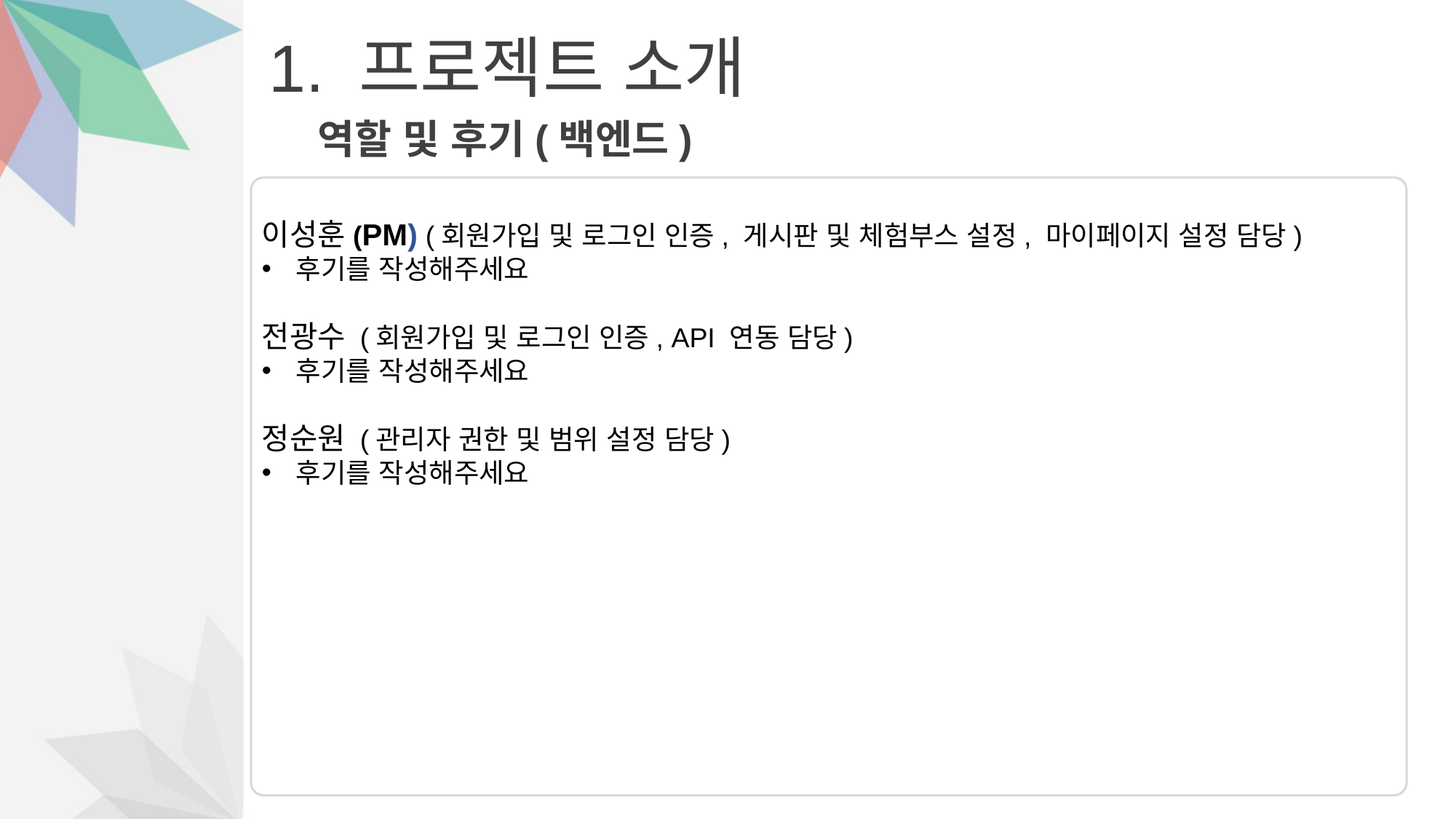

# 1. 프로젝트 소개
역할 및 후기(백엔드)

이성훈(PM) (회원가입 및 로그인 인증, 게시판 및 체험부스 설정, 마이페이지 설정 담당)
후기를 작성해주세요

전광수 (회원가입 및 로그인 인증, API 연동 담당)
후기를 작성해주세요

정순원 (관리자 권한 및 범위 설정 담당)
후기를 작성해주세요